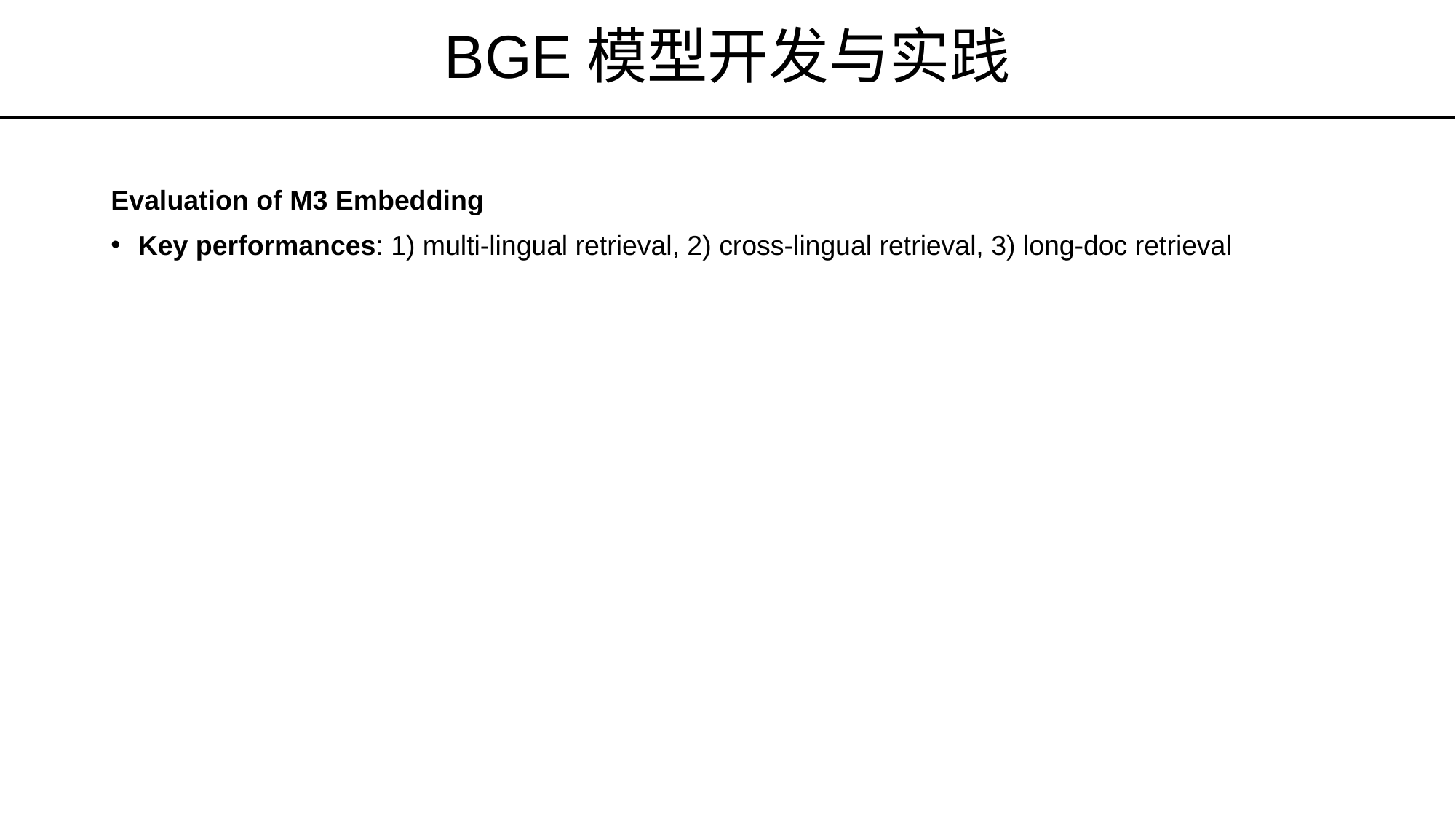

# BGE模型开发与实践
Evaluation of M3 Embedding
Key performances: 1) multi-lingual retrieval, 2) cross-lingual retrieval, 3) long-doc retrieval